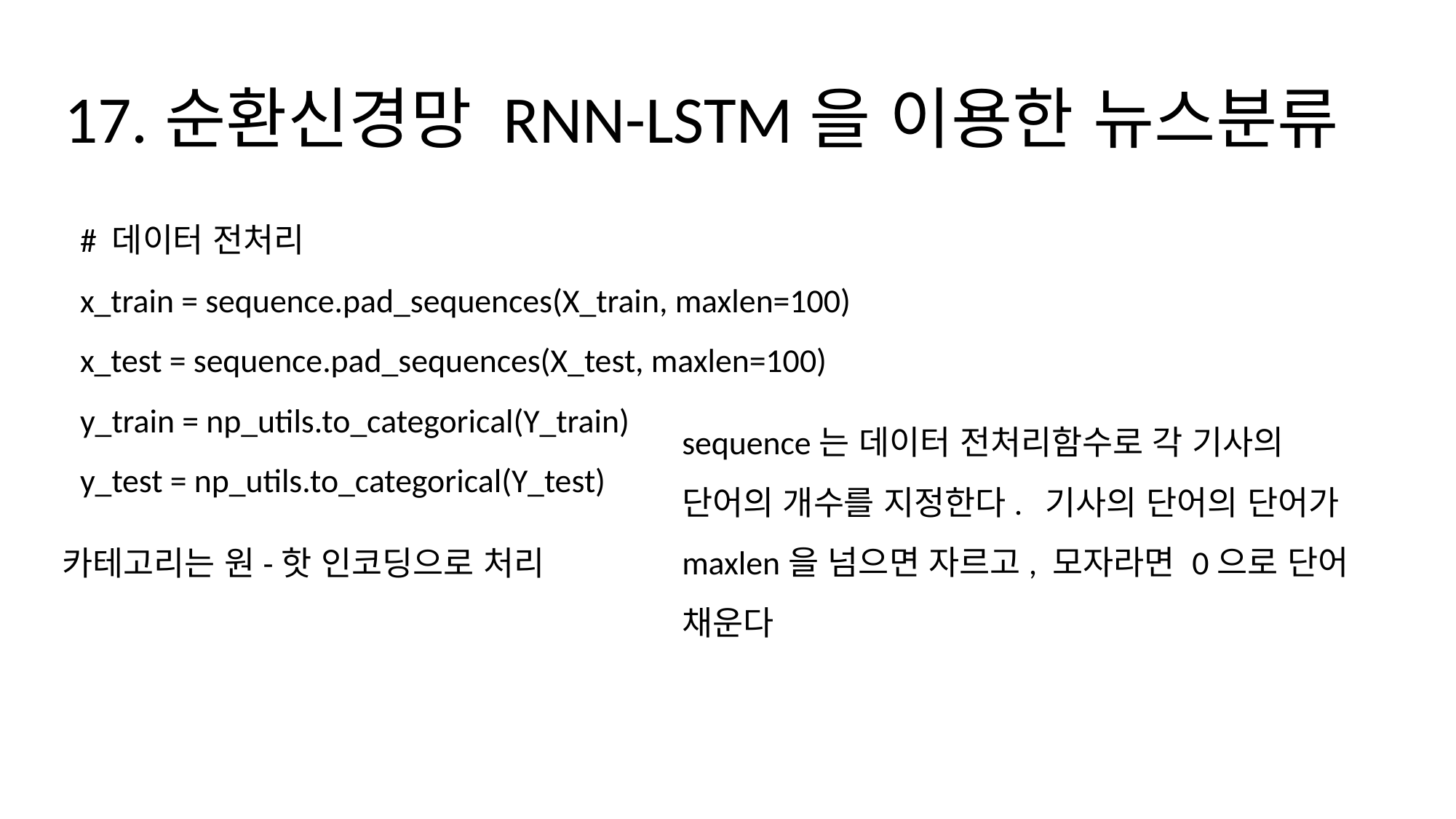

# 17.순환신경망 RNN-LSTM을 이용한 뉴스분류
# 데이터 전처리
x_train = sequence.pad_sequences(X_train, maxlen=100)
x_test = sequence.pad_sequences(X_test, maxlen=100)
y_train = np_utils.to_categorical(Y_train)
y_test = np_utils.to_categorical(Y_test)
sequence는 데이터 전처리함수로 각 기사의 단어의 개수를 지정한다.  기사의 단어의 단어가 maxlen을 넘으면 자르고, 모자라면 0으로 단어 채운다
카테고리는 원-핫 인코딩으로 처리